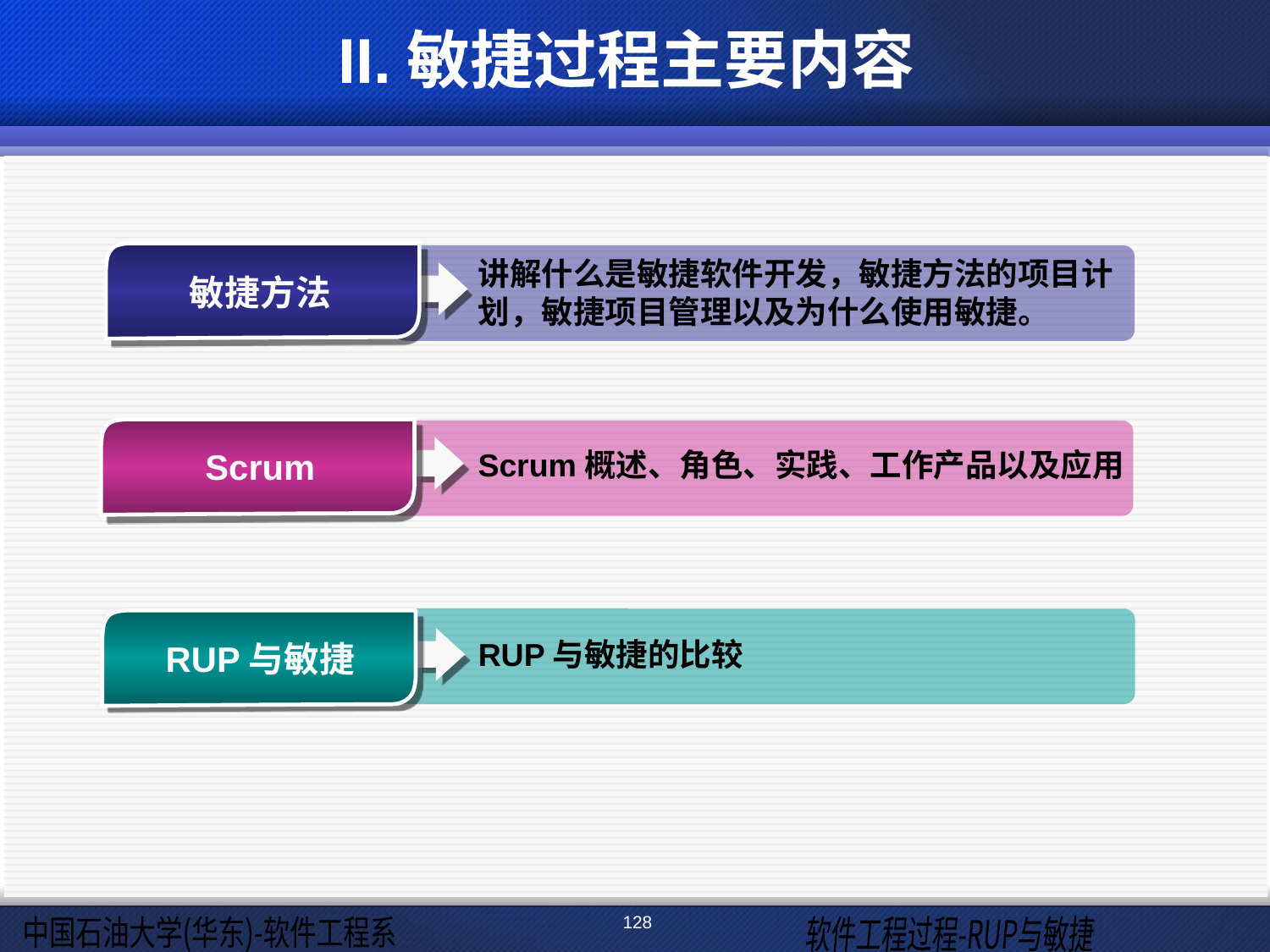

II.敏捷过程主要内容

讲解什么是敏捷软件开发，敏捷方法的项目计划，敏捷项目管理以及为什么使用敏捷。
敏捷方法

Scrum
Scrum概述、角色、实践、工作产品以及应用

RUP与敏捷的比较
RUP与敏捷
128